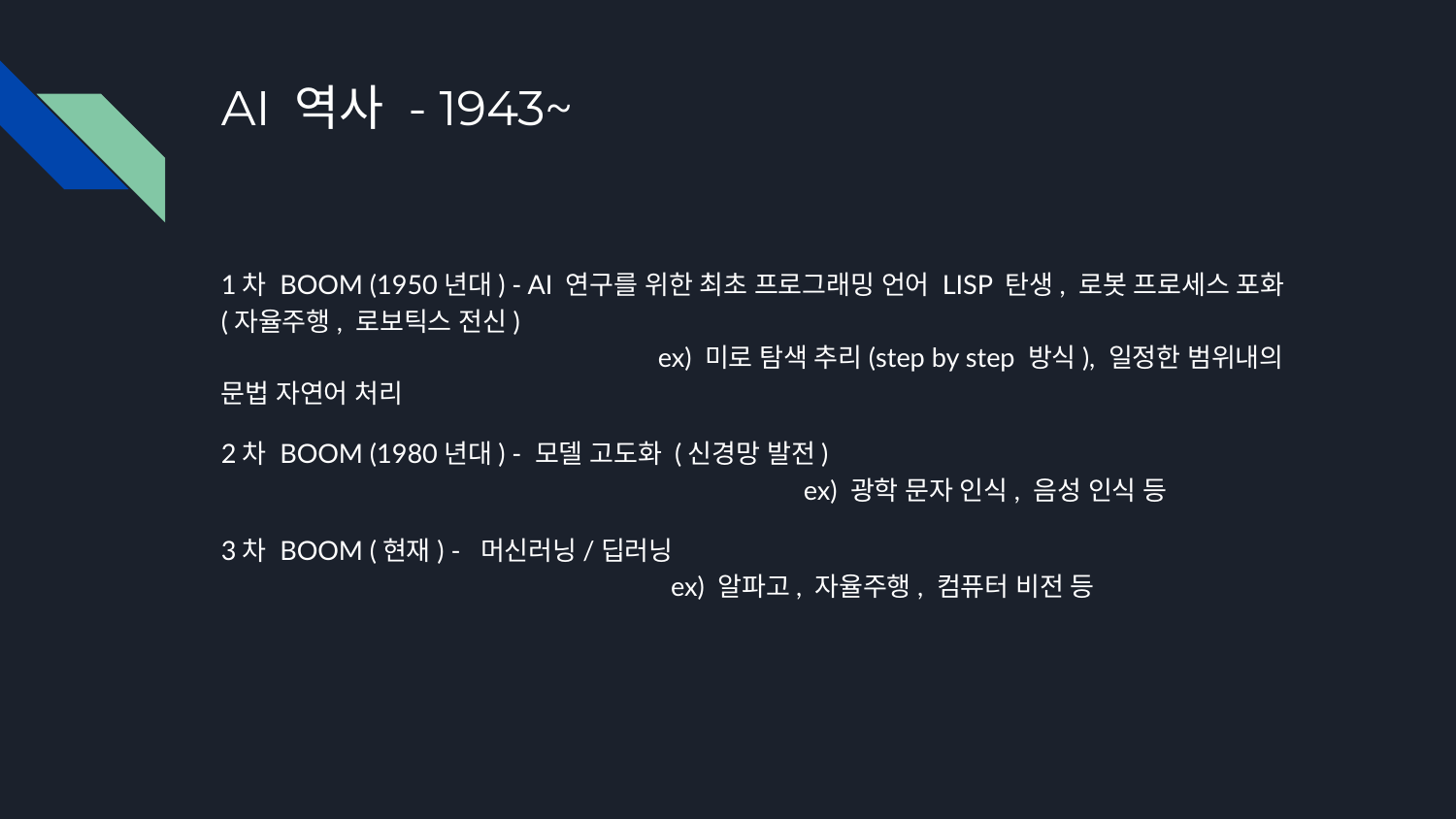

# AI 역사 - 1943~
1차 BOOM (1950년대) - AI 연구를 위한 최초 프로그래밍 언어 LISP 탄생, 로봇 프로세스 포화 (자율주행, 로보틱스 전신)
			ex) 미로 탐색 추리(step by step 방식), 일정한 범위내의 문법 자연어 처리
2차 BOOM (1980년대) - 모델 고도화 (신경망 발전)
				ex) 광학 문자 인식, 음성 인식 등
3차 BOOM (현재) -  머신러닝/딥러닝
			 ex) 알파고, 자율주행, 컴퓨터 비전 등